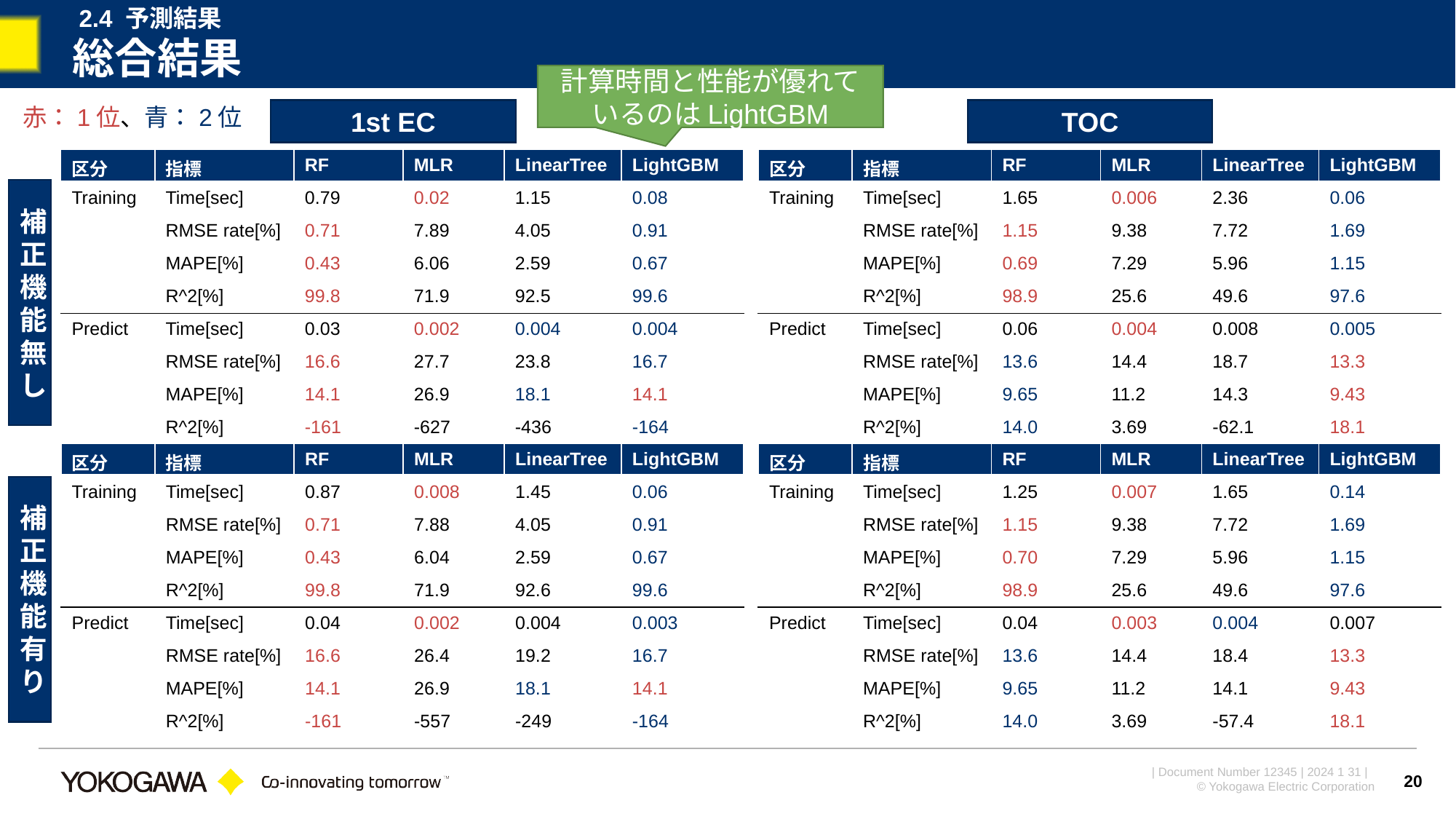

2.4 予測結果
# 総合結果
計算時間と性能が優れているのはLightGBM
赤：1位、青：2位
1st EC
TOC
| 区分 | 指標 | RF | MLR | LinearTree | LightGBM |
| --- | --- | --- | --- | --- | --- |
| Training | Time[sec] | 0.79 | 0.02 | 1.15 | 0.08 |
|  | RMSE rate[%] | 0.71 | 7.89 | 4.05 | 0.91 |
|  | MAPE[%] | 0.43 | 6.06 | 2.59 | 0.67 |
|  | R^2[%] | 99.8 | 71.9 | 92.5 | 99.6 |
| Predict | Time[sec] | 0.03 | 0.002 | 0.004 | 0.004 |
|  | RMSE rate[%] | 16.6 | 27.7 | 23.8 | 16.7 |
|  | MAPE[%] | 14.1 | 26.9 | 18.1 | 14.1 |
|  | R^2[%] | -161 | -627 | -436 | -164 |
| 区分 | 指標 | RF | MLR | LinearTree | LightGBM |
| --- | --- | --- | --- | --- | --- |
| Training | Time[sec] | 1.65 | 0.006 | 2.36 | 0.06 |
|  | RMSE rate[%] | 1.15 | 9.38 | 7.72 | 1.69 |
|  | MAPE[%] | 0.69 | 7.29 | 5.96 | 1.15 |
|  | R^2[%] | 98.9 | 25.6 | 49.6 | 97.6 |
| Predict | Time[sec] | 0.06 | 0.004 | 0.008 | 0.005 |
|  | RMSE rate[%] | 13.6 | 14.4 | 18.7 | 13.3 |
|  | MAPE[%] | 9.65 | 11.2 | 14.3 | 9.43 |
|  | R^2[%] | 14.0 | 3.69 | -62.1 | 18.1 |
補正機能無し
| 区分 | 指標 | RF | MLR | LinearTree | LightGBM |
| --- | --- | --- | --- | --- | --- |
| Training | Time[sec] | 0.87 | 0.008 | 1.45 | 0.06 |
|  | RMSE rate[%] | 0.71 | 7.88 | 4.05 | 0.91 |
|  | MAPE[%] | 0.43 | 6.04 | 2.59 | 0.67 |
|  | R^2[%] | 99.8 | 71.9 | 92.6 | 99.6 |
| Predict | Time[sec] | 0.04 | 0.002 | 0.004 | 0.003 |
|  | RMSE rate[%] | 16.6 | 26.4 | 19.2 | 16.7 |
|  | MAPE[%] | 14.1 | 26.9 | 18.1 | 14.1 |
|  | R^2[%] | -161 | -557 | -249 | -164 |
| 区分 | 指標 | RF | MLR | LinearTree | LightGBM |
| --- | --- | --- | --- | --- | --- |
| Training | Time[sec] | 1.25 | 0.007 | 1.65 | 0.14 |
|  | RMSE rate[%] | 1.15 | 9.38 | 7.72 | 1.69 |
|  | MAPE[%] | 0.70 | 7.29 | 5.96 | 1.15 |
|  | R^2[%] | 98.9 | 25.6 | 49.6 | 97.6 |
| Predict | Time[sec] | 0.04 | 0.003 | 0.004 | 0.007 |
|  | RMSE rate[%] | 13.6 | 14.4 | 18.4 | 13.3 |
|  | MAPE[%] | 9.65 | 11.2 | 14.1 | 9.43 |
|  | R^2[%] | 14.0 | 3.69 | -57.4 | 18.1 |
補正機能有り
20